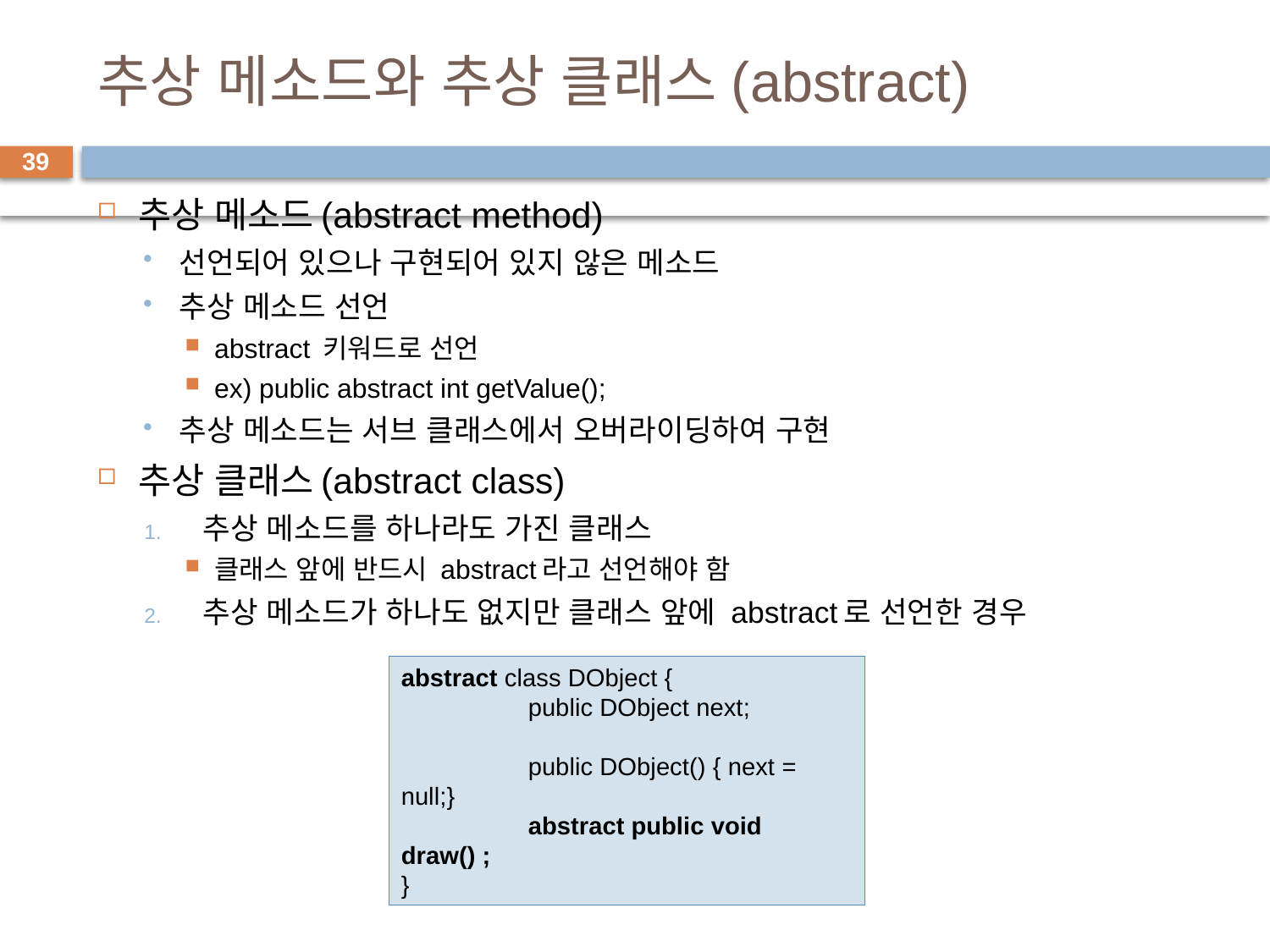

# 추상 메소드와 추상 클래스(abstract)
39
추상 메소드(abstract method)
선언되어 있으나 구현되어 있지 않은 메소드
추상 메소드 선언
abstract 키워드로 선언
ex) public abstract int getValue();
추상 메소드는 서브 클래스에서 오버라이딩하여 구현
추상 클래스(abstract class)
추상 메소드를 하나라도 가진 클래스
클래스 앞에 반드시 abstract라고 선언해야 함
추상 메소드가 하나도 없지만 클래스 앞에 abstract로 선언한 경우
abstract class DObject {
	public DObject next;

	public DObject() { next = null;}
	abstract public void draw() ;
}